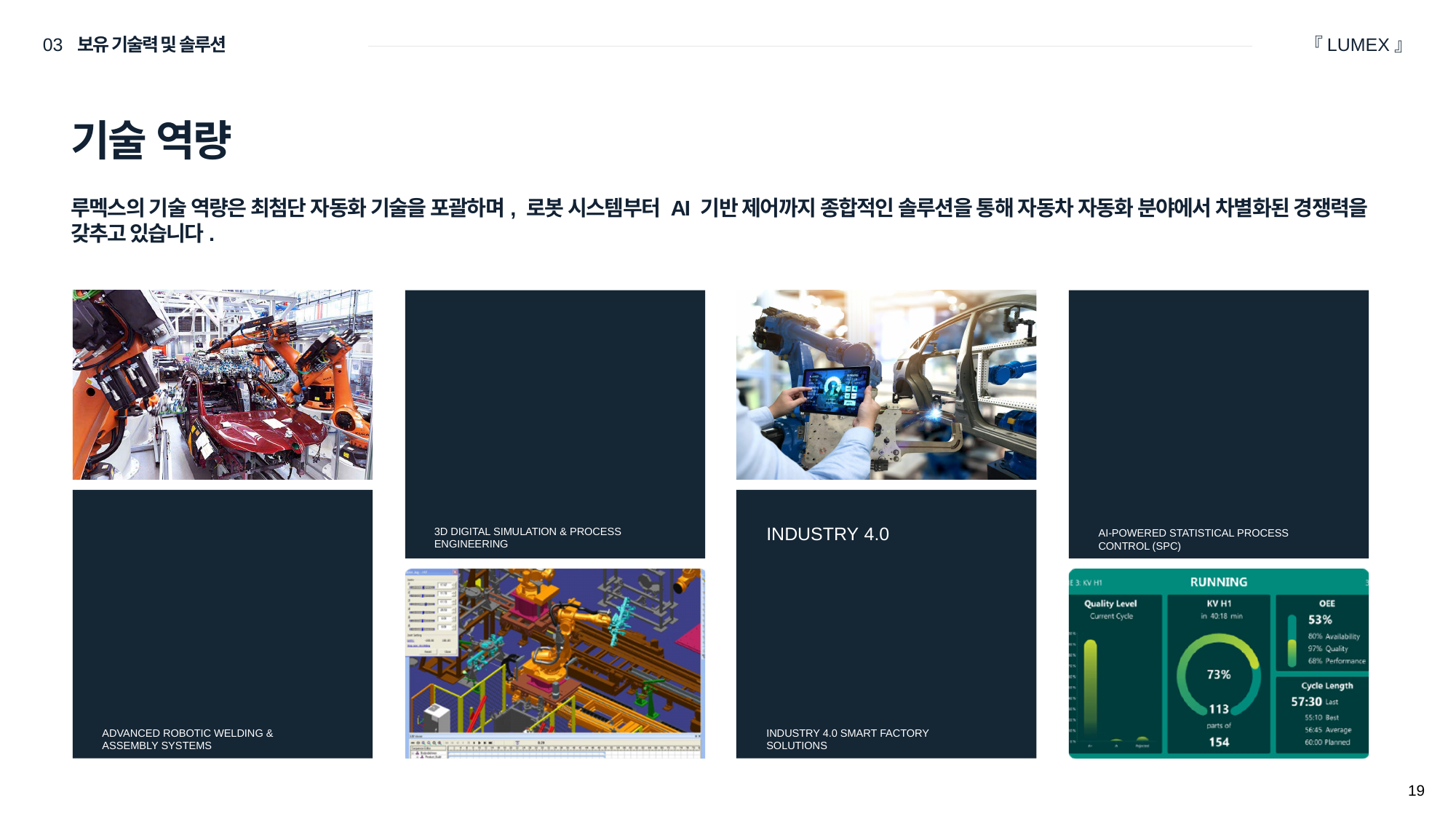

03  보유 기술력 및 솔루션
『LUMEX』
기술 역량
루멕스의 기술 역량은 최첨단 자동화 기술을 포괄하며, 로봇 시스템부터 AI 기반 제어까지 종합적인 솔루션을 통해 자동차 자동화 분야에서 차별화된 경쟁력을 갖추고 있습니다.

3D 디지털 시뮬레이션 및 공정 엔지니어링
AI 기반 통계적 공정 관리
인공지능을 활용한 지능형 품질 관리 시스템으로 공정 최적화를 지속적으로 수행합니다.
제조 공정을 최적화하기 위해 고급 디지털 시뮬레이션 도구를 활용    하여 실제 구현 전에 검증 과정을
거칩니다.

첨단 로봇 용접 및
조립 시스템
INDUSTRY 4.0
스마트 공장 솔루션
3D DIGITAL SIMULATION & PROCESS ENGINEERING
AI-POWERED STATISTICAL PROCESS CONTROL (SPC)

통합된 스마트 제조 시스템을 통해 실시간 모니터링 제어 기능을 제공합니다.
최신 로봇 시스템을 활용하여 자동차 제조에서 정밀 용접 및 조립 작업을 수행합니다.
INDUSTRY 4.0 SMART FACTORY SOLUTIONS
ADVANCED ROBOTIC WELDING &
ASSEMBLY SYSTEMS
19